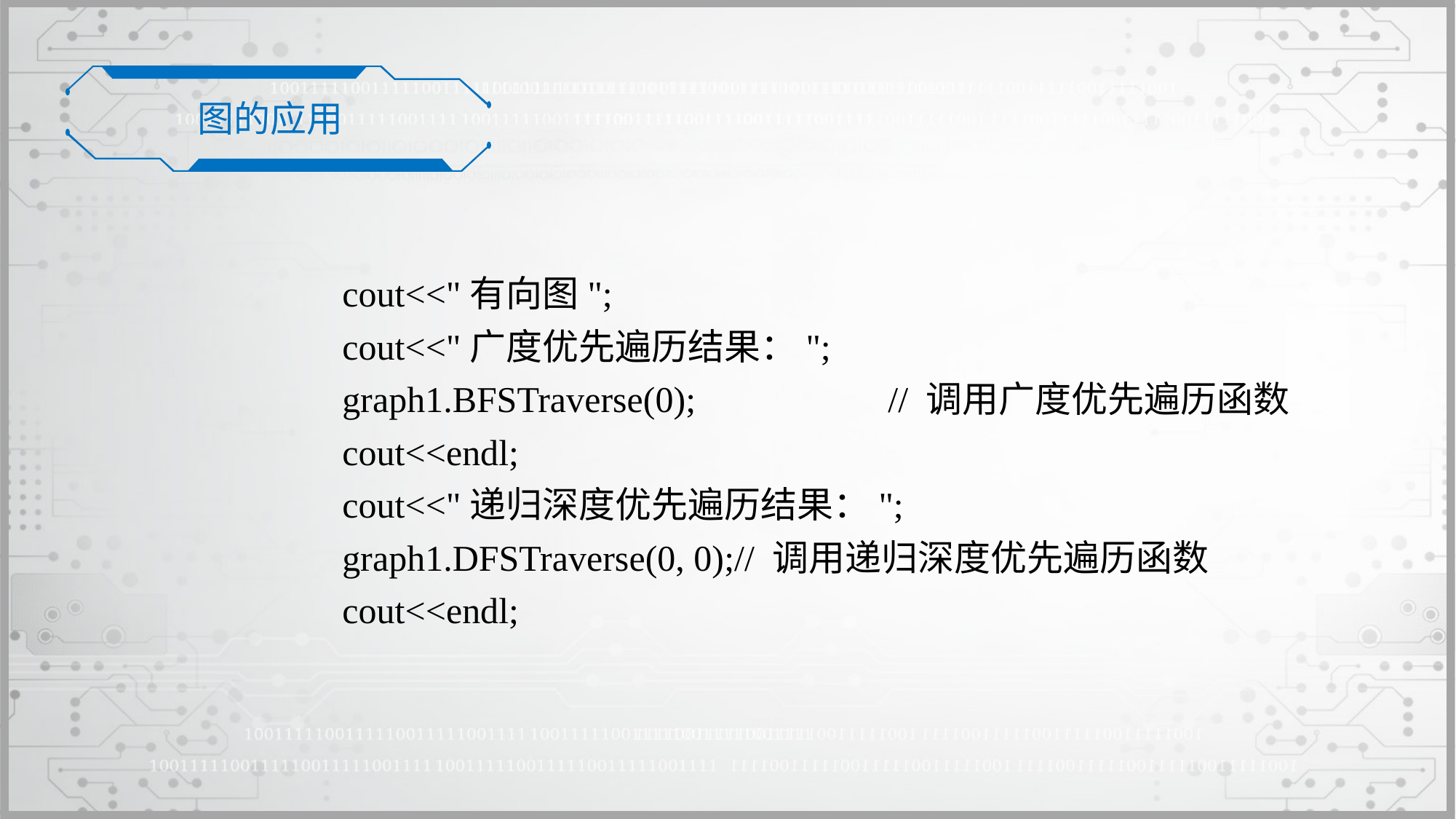

图的应用
	cout<<"有向图";
	cout<<"广度优先遍历结果：";
	graph1.BFSTraverse(0);		// 调用广度优先遍历函数
	cout<<endl;
	cout<<"递归深度优先遍历结果：";
	graph1.DFSTraverse(0, 0);// 调用递归深度优先遍历函数
	cout<<endl;